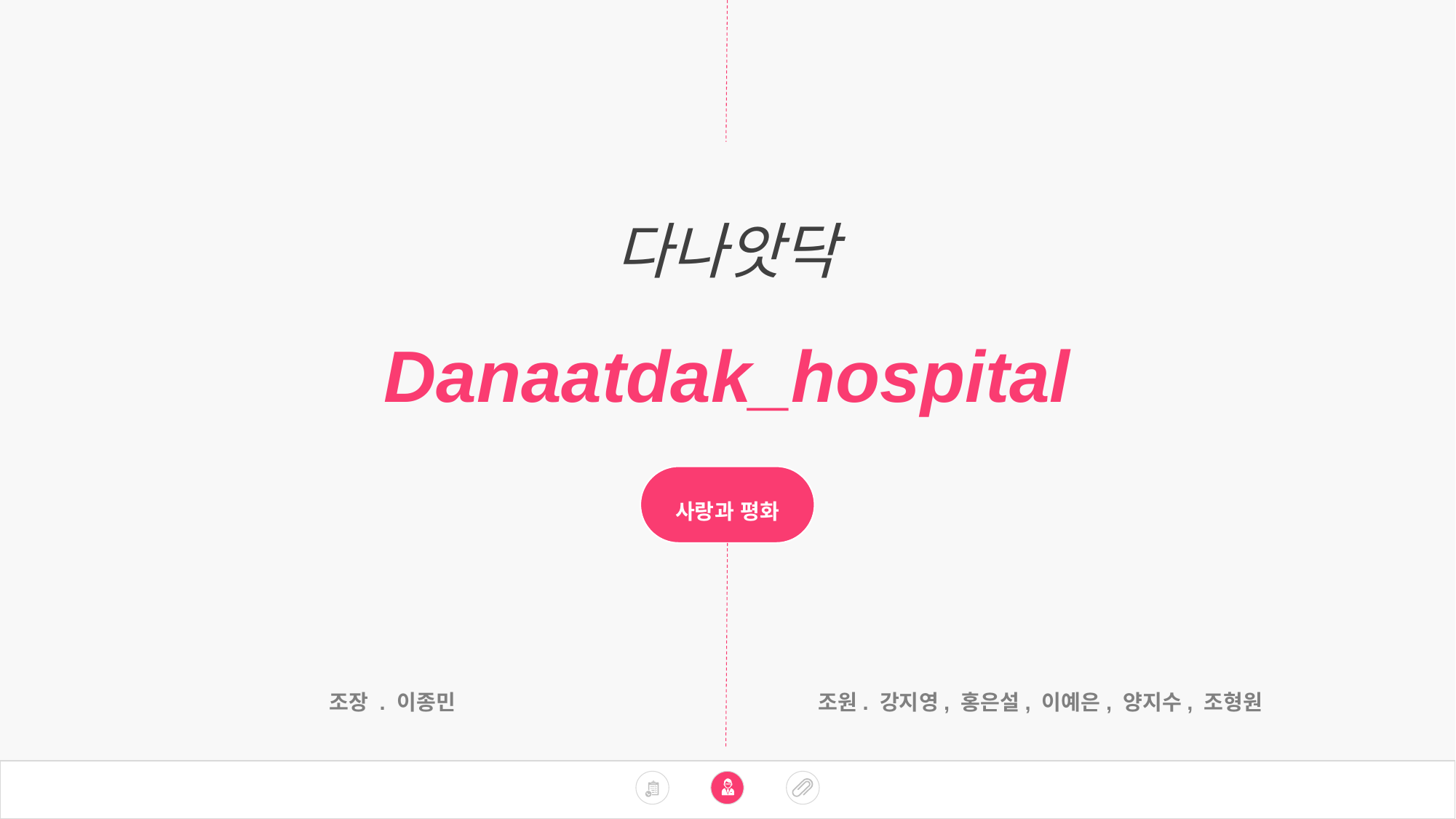

다나앗닥
Danaatdak_hospital

사랑과 평화
조원. 강지영, 홍은설, 이예은, 양지수, 조형원
조장 . 이종민